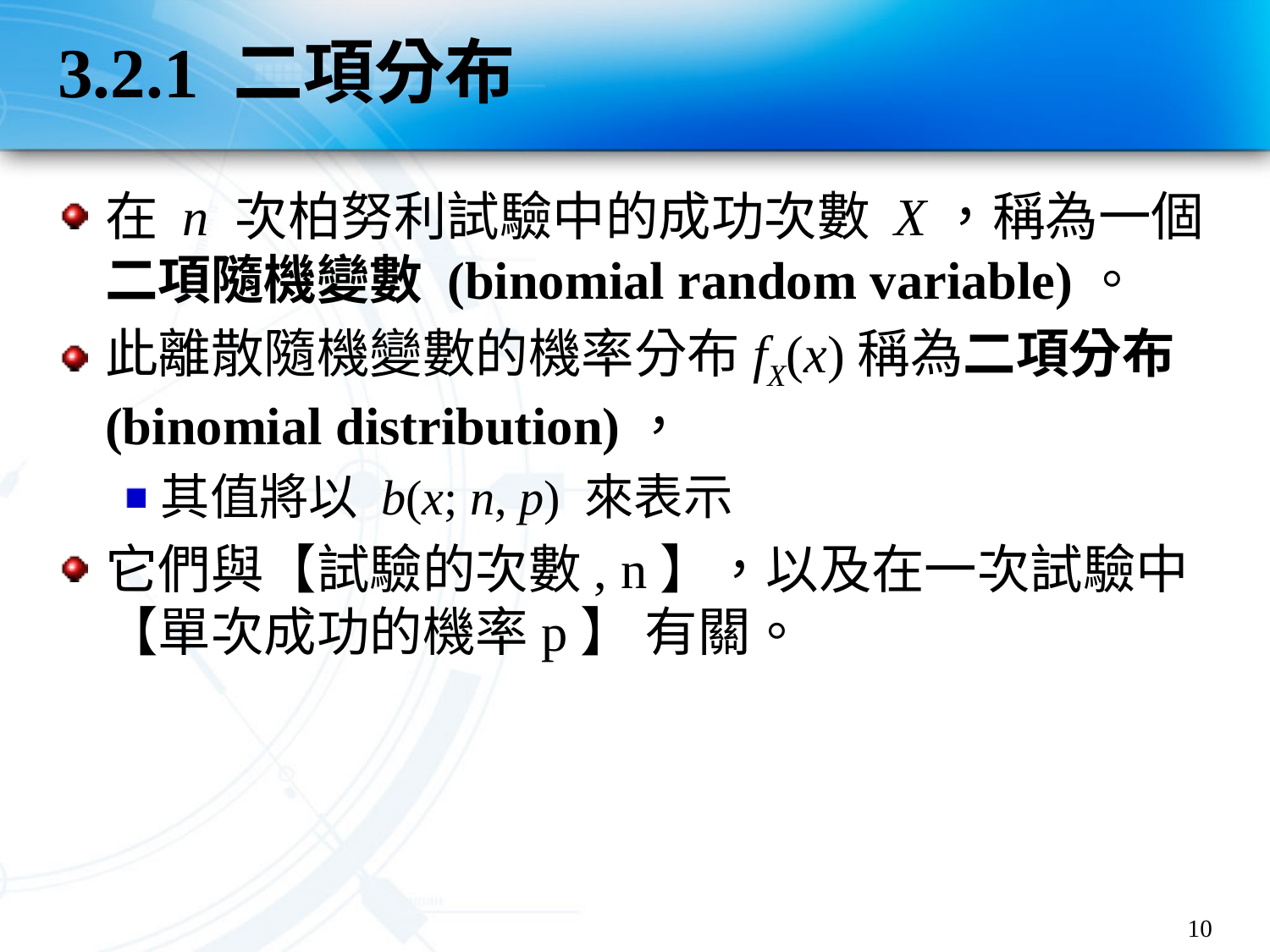

# 3.2.1 二項分布
在 n 次柏努利試驗中的成功次數 X，稱為一個二項隨機變數 (binomial random variable)。
此離散隨機變數的機率分布fX(x)稱為二項分布 (binomial distribution)，
其值將以 b(x; n, p) 來表示
它們與【試驗的次數, n】，以及在一次試驗中【單次成功的機率p】 有關。
10